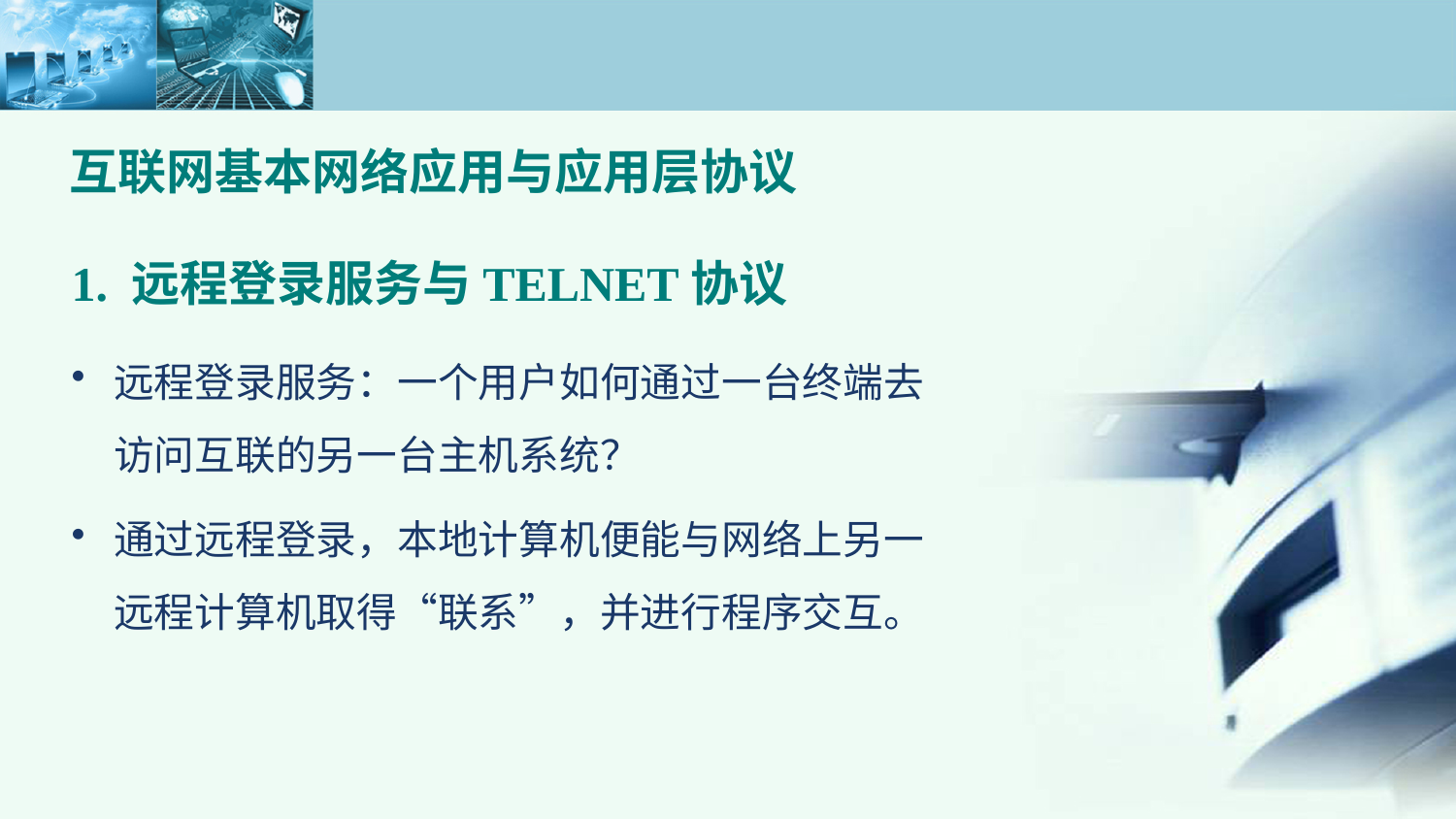

互联网基本网络应用与应用层协议
1. 远程登录服务与TELNET协议
远程登录服务：一个用户如何通过一台终端去访问互联的另一台主机系统？
通过远程登录，本地计算机便能与网络上另一远程计算机取得“联系”，并进行程序交互。